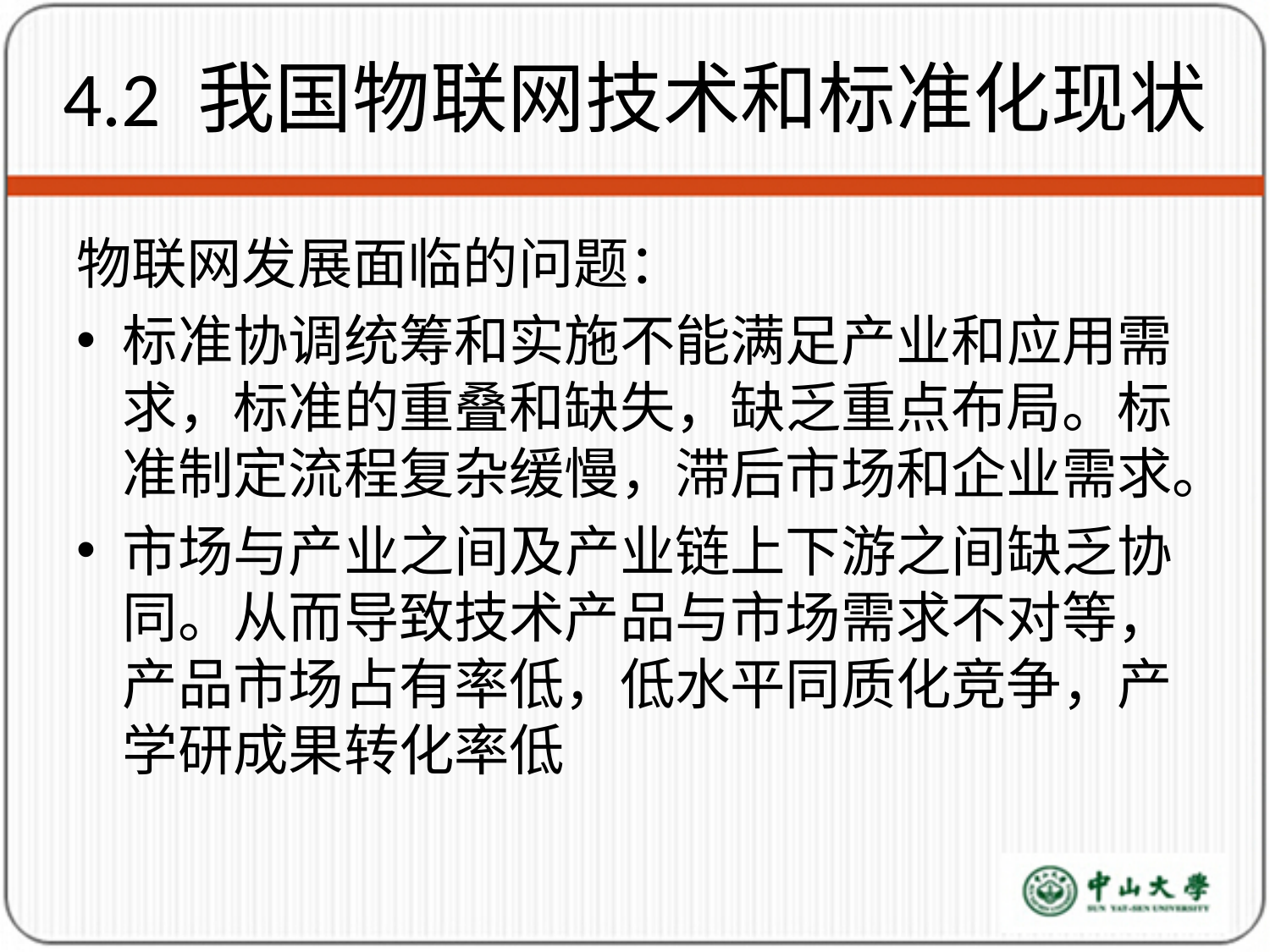

4.2 我国物联网技术和标准化现状
物联网发展面临的问题：
标准协调统筹和实施不能满足产业和应用需求，标准的重叠和缺失，缺乏重点布局。标准制定流程复杂缓慢，滞后市场和企业需求。
市场与产业之间及产业链上下游之间缺乏协同。从而导致技术产品与市场需求不对等，产品市场占有率低，低水平同质化竞争，产学研成果转化率低